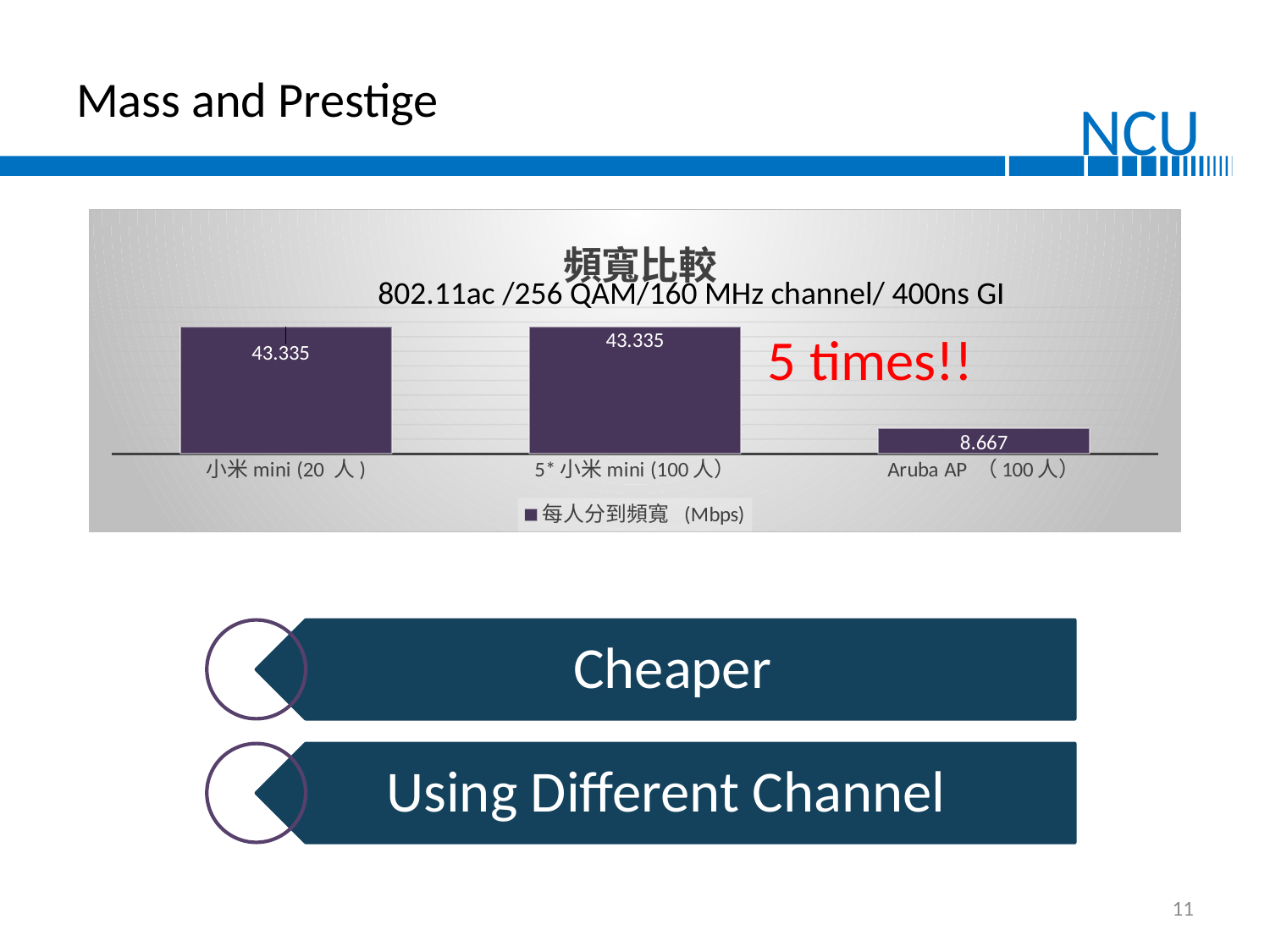

# Mass and Prestige

### Chart: 頻寬比較

| Category | 每人分到頻寬  (Mbps) |
|---|---|
| 小米mini (20 人) | 43.335 |
| 5*小米mini (100人） | 43.335 |
| Aruba AP （100人） | 8.667000000000002 |
802.11ac /256 QAM/160 MHz channel/ 400ns GI
Cheaper
Using Different Channel

11